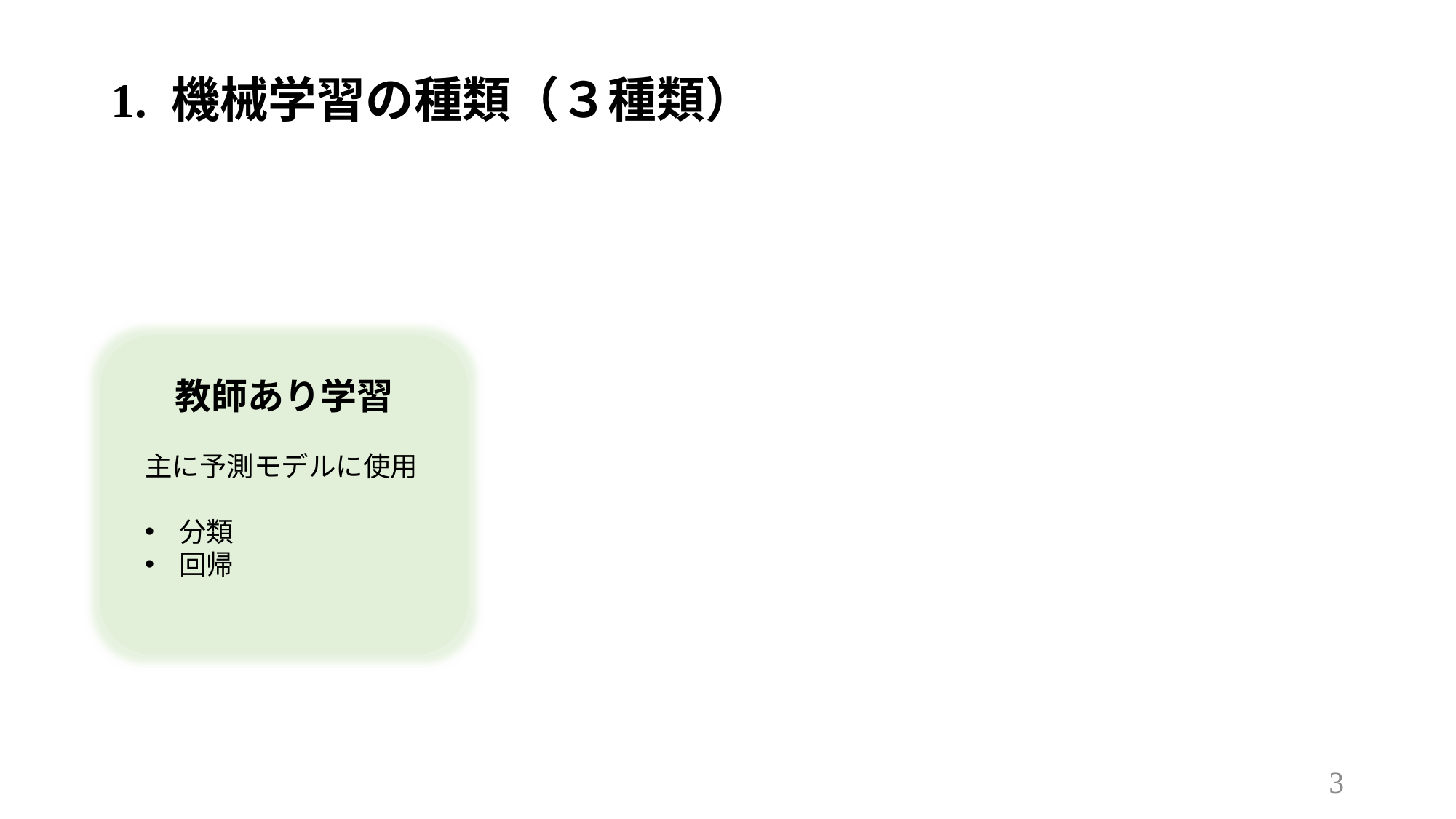

# 1. 機械学習の種類（３種類）

教師あり学習

主に予測モデルに使用

分類
回帰

3